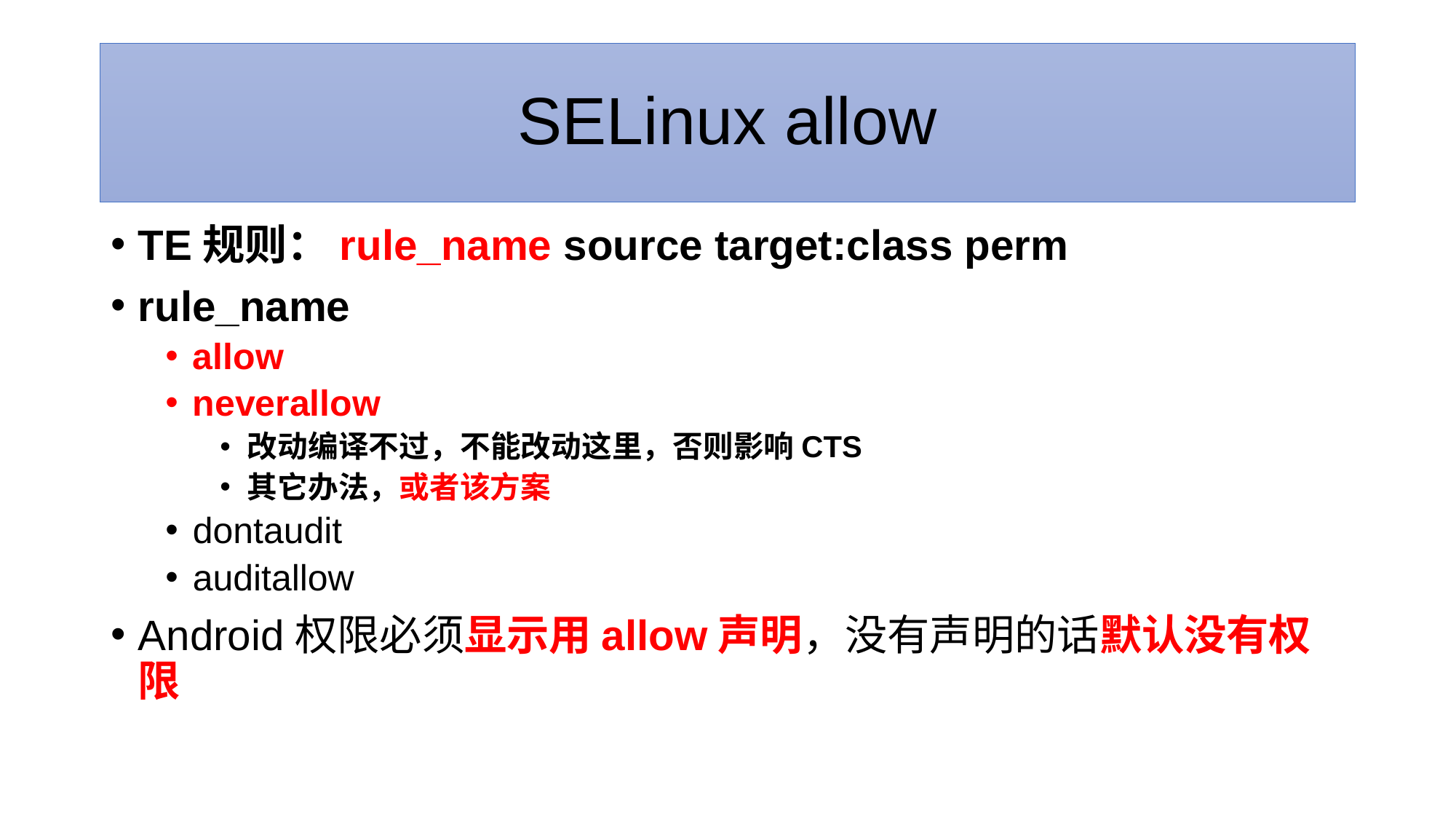

# SELinux allow
TE规则：rule_name source target:class perm
rule_name
allow
neverallow
改动编译不过，不能改动这里，否则影响CTS
其它办法，或者该方案
dontaudit
auditallow
Android权限必须显示用allow声明，没有声明的话默认没有权限